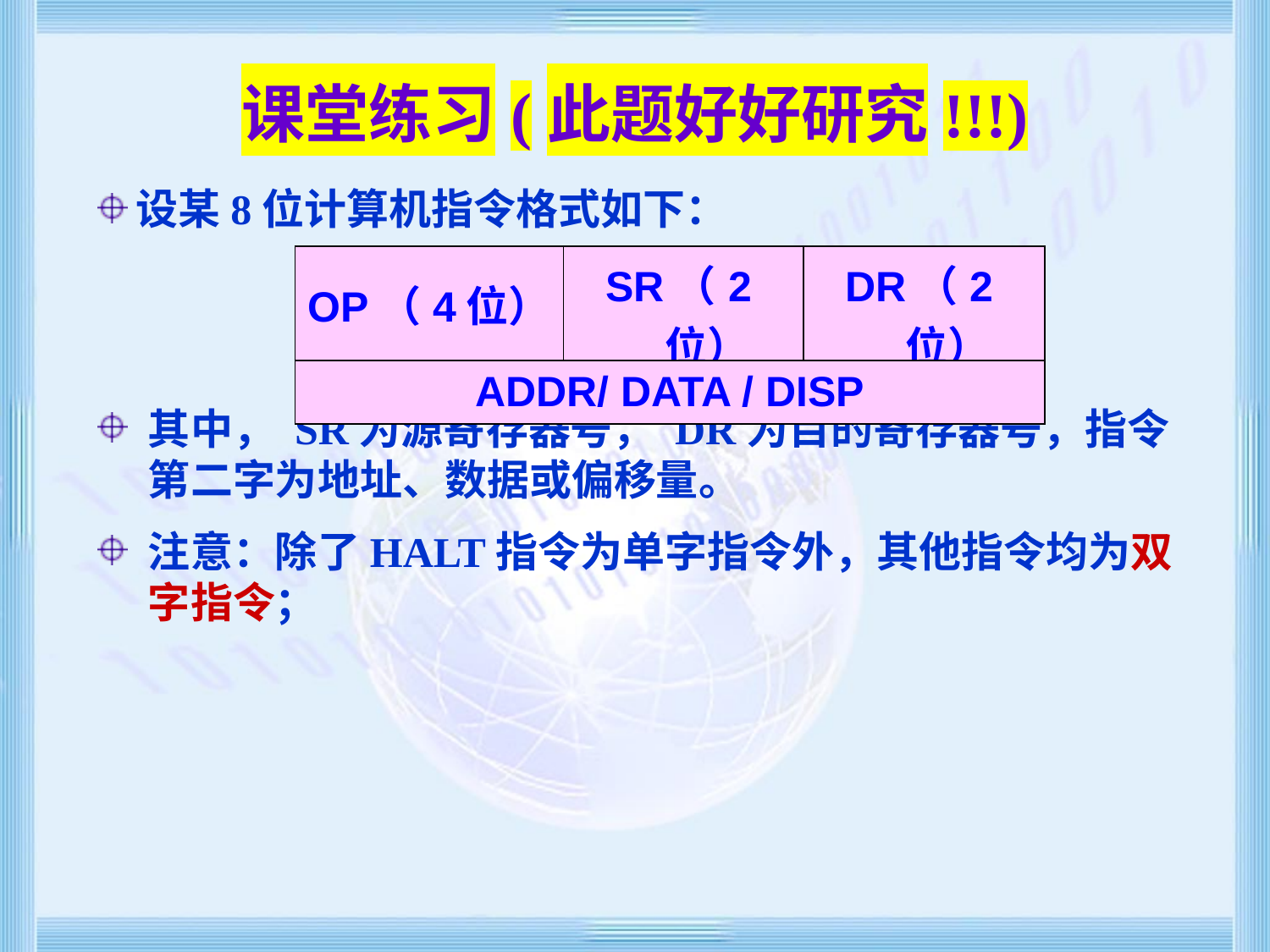

# 课堂练习(此题好好研究!!!)
设某8位计算机指令格式如下：
| OP（4位） | SR（2位） | DR（2位） |
| --- | --- | --- |
| ADDR/ DATA / DISP |  |  |
其中， SR为源寄存器号， DR为目的寄存器号，指令第二字为地址、数据或偏移量。
注意：除了HALT指令为单字指令外，其他指令均为双字指令；

89